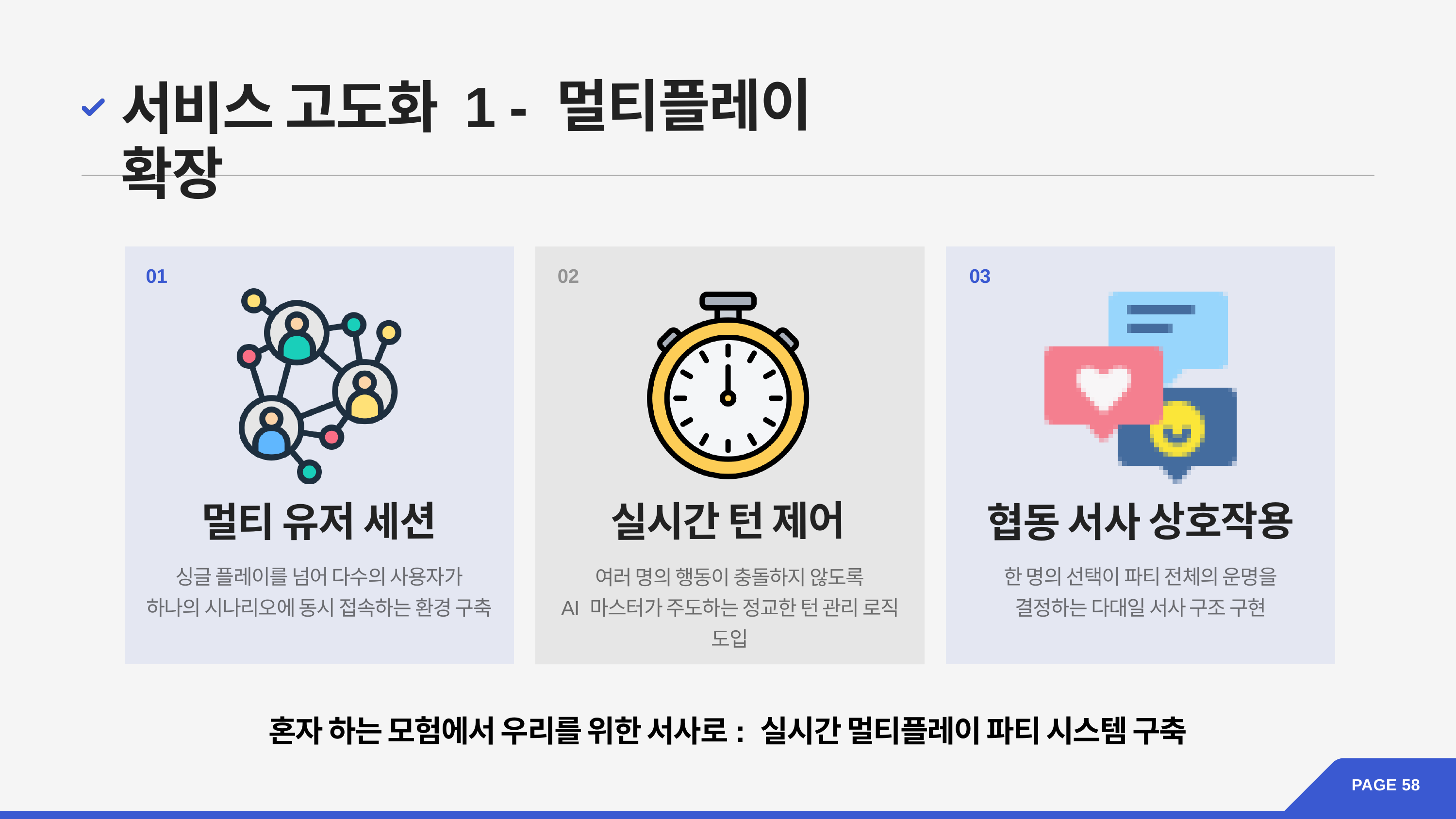

서비스 고도화 1 - 멀티플레이 확장

01
02
03

실시간 턴 제어
멀티 유저 세션
협동 서사 상호작용
싱글 플레이를 넘어 다수의 사용자가
하나의 시나리오에 동시 접속하는 환경 구축
여러 명의 행동이 충돌하지 않도록
AI 마스터가 주도하는 정교한 턴 관리 로직 도입
한 명의 선택이 파티 전체의 운명을
결정하는 다대일 서사 구조 구현
혼자 하는 모험에서 우리를 위한 서사로: 실시간 멀티플레이 파티 시스템 구축

PAGE 58